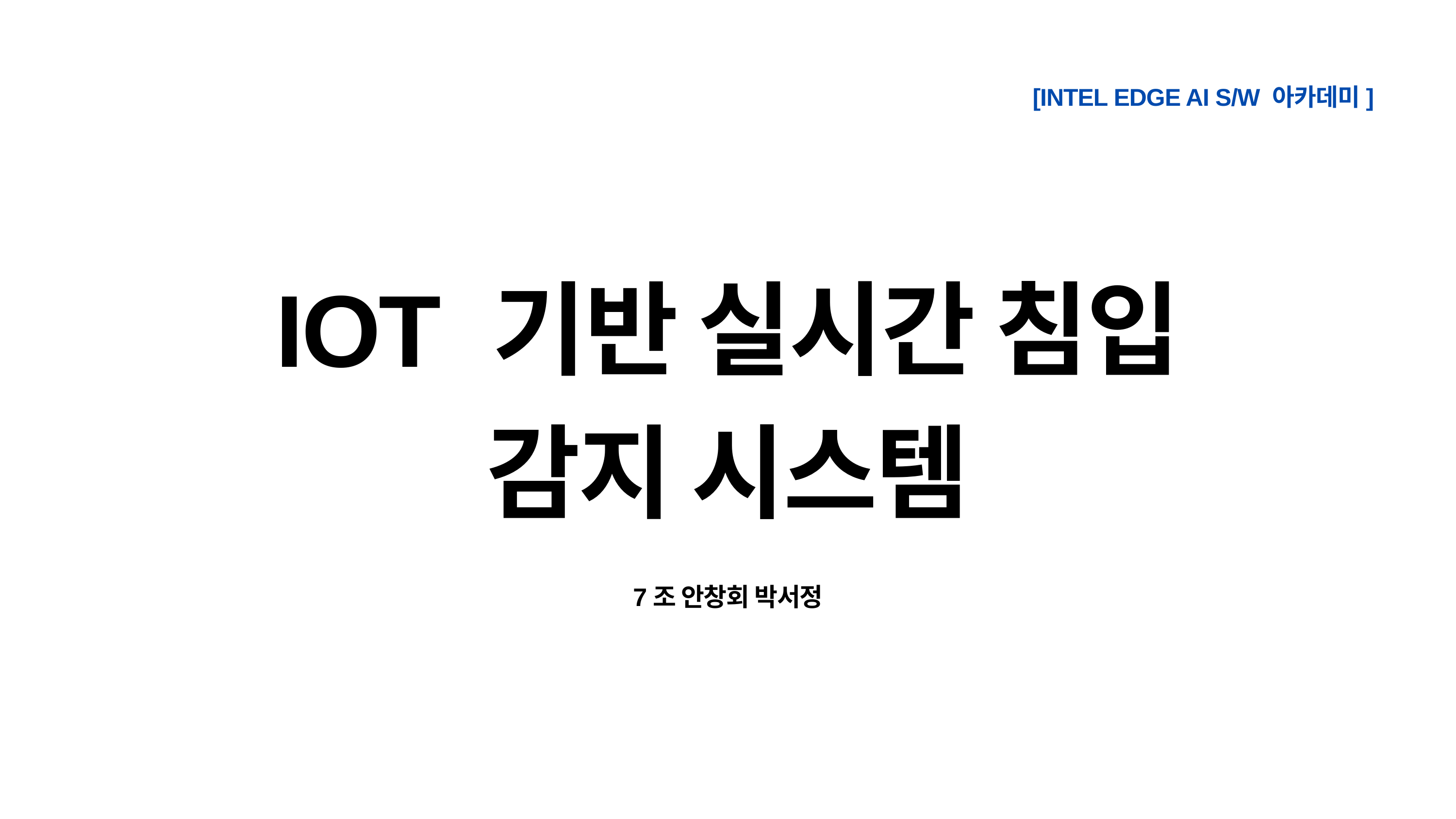

[INTEL EDGE AI S/W 아카데미]
IOT 기반 실시간 침입
감지 시스템
7조 안창회 박서정